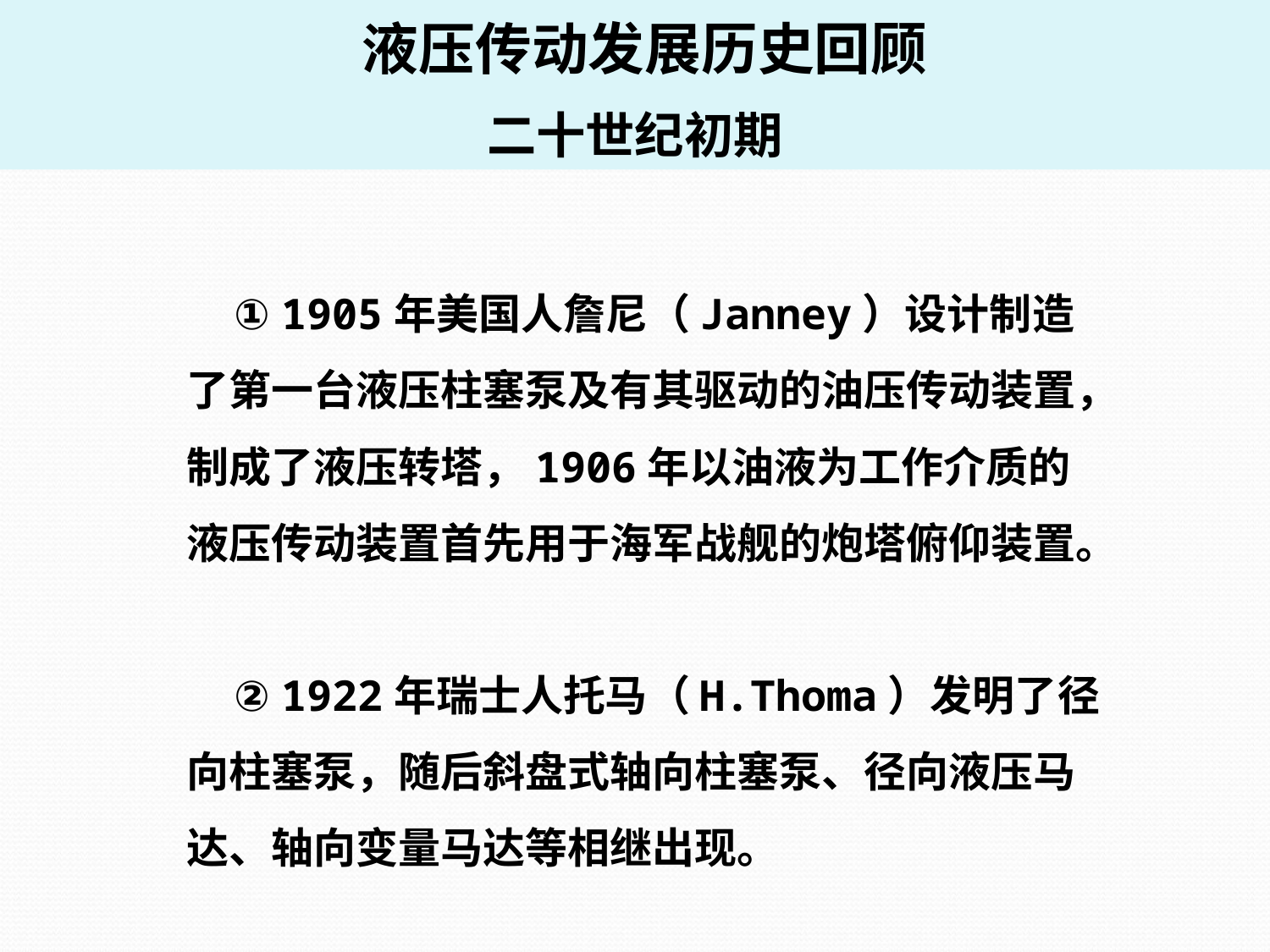

液压传动发展历史回顾
二十世纪初期
    ① 1905年美国人詹尼（Janney）设计制造了第一台液压柱塞泵及有其驱动的油压传动装置，制成了液压转塔，1906年以油液为工作介质的液压传动装置首先用于海军战舰的炮塔俯仰装置。

    ② 1922年瑞士人托马（H.Thoma）发明了径向柱塞泵，随后斜盘式轴向柱塞泵、径向液压马达、轴向变量马达等相继出现。